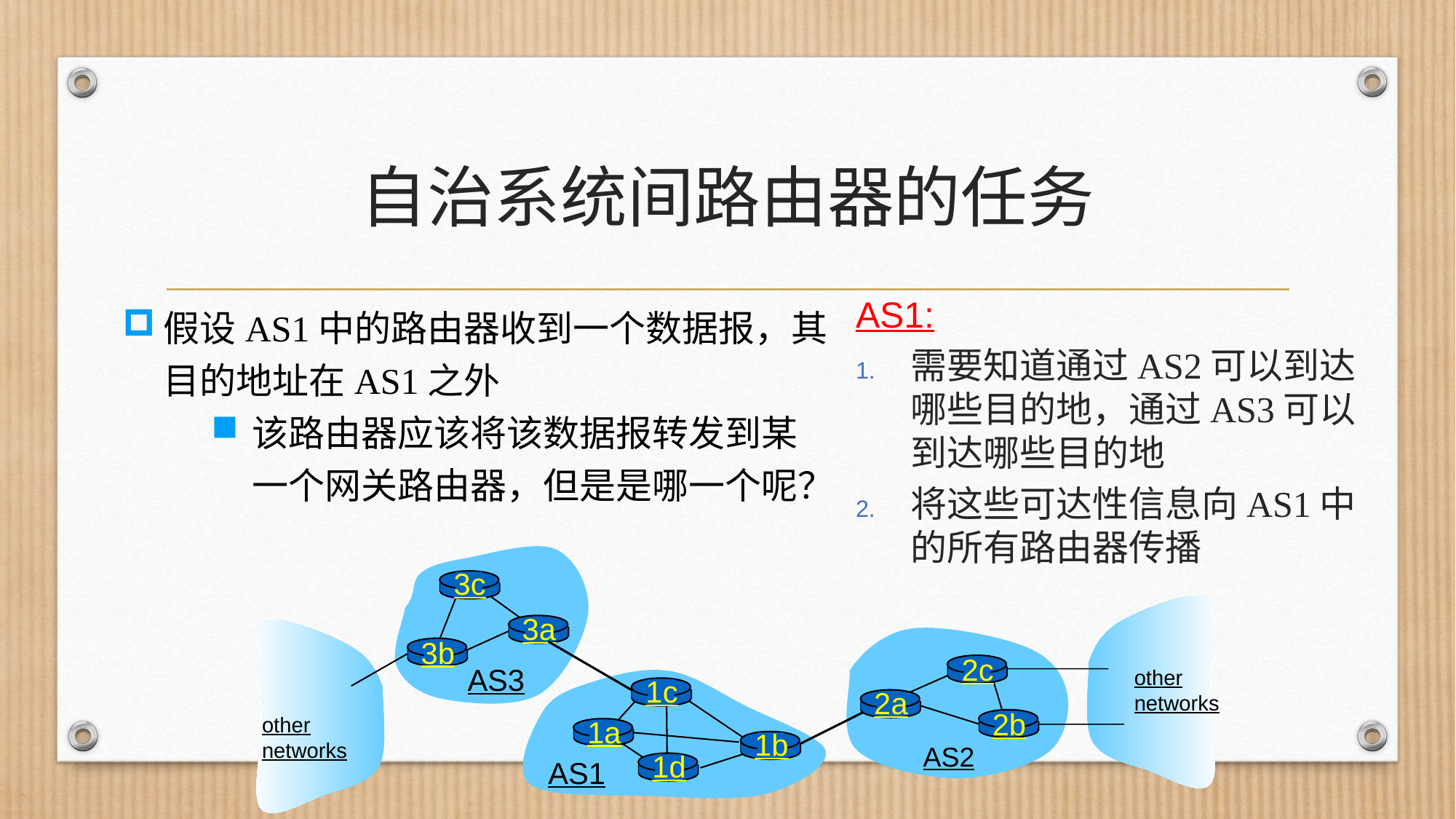

# 自治系统间路由器的任务
AS1:
需要知道通过AS2可以到达哪些目的地，通过AS3可以到达哪些目的地
将这些可达性信息向AS1中的所有路由器传播
假设AS1中的路由器收到一个数据报，其目的地址在AS1之外
该路由器应该将该数据报转发到某一个网关路由器，但是是哪一个呢？

3c

3a

3b

2c

AS3
other
networks

1c

1a

1b

1d

AS1

2a

2b

other
networks

AS2